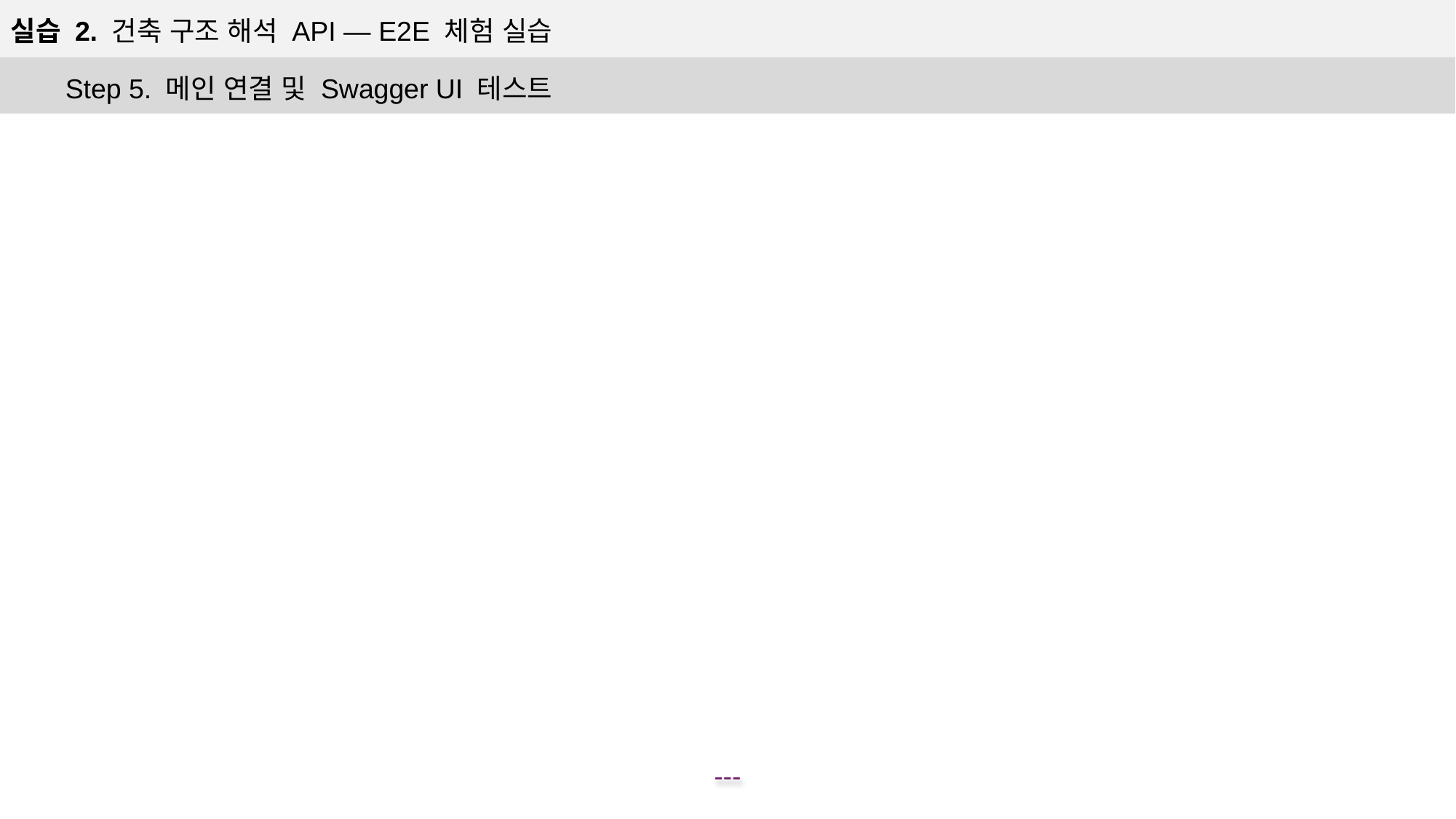

실습 2. 건축 구조 해석 API — E2E 체험 실습
Step 5. 메인 연결 및 Swagger UI 테스트
---